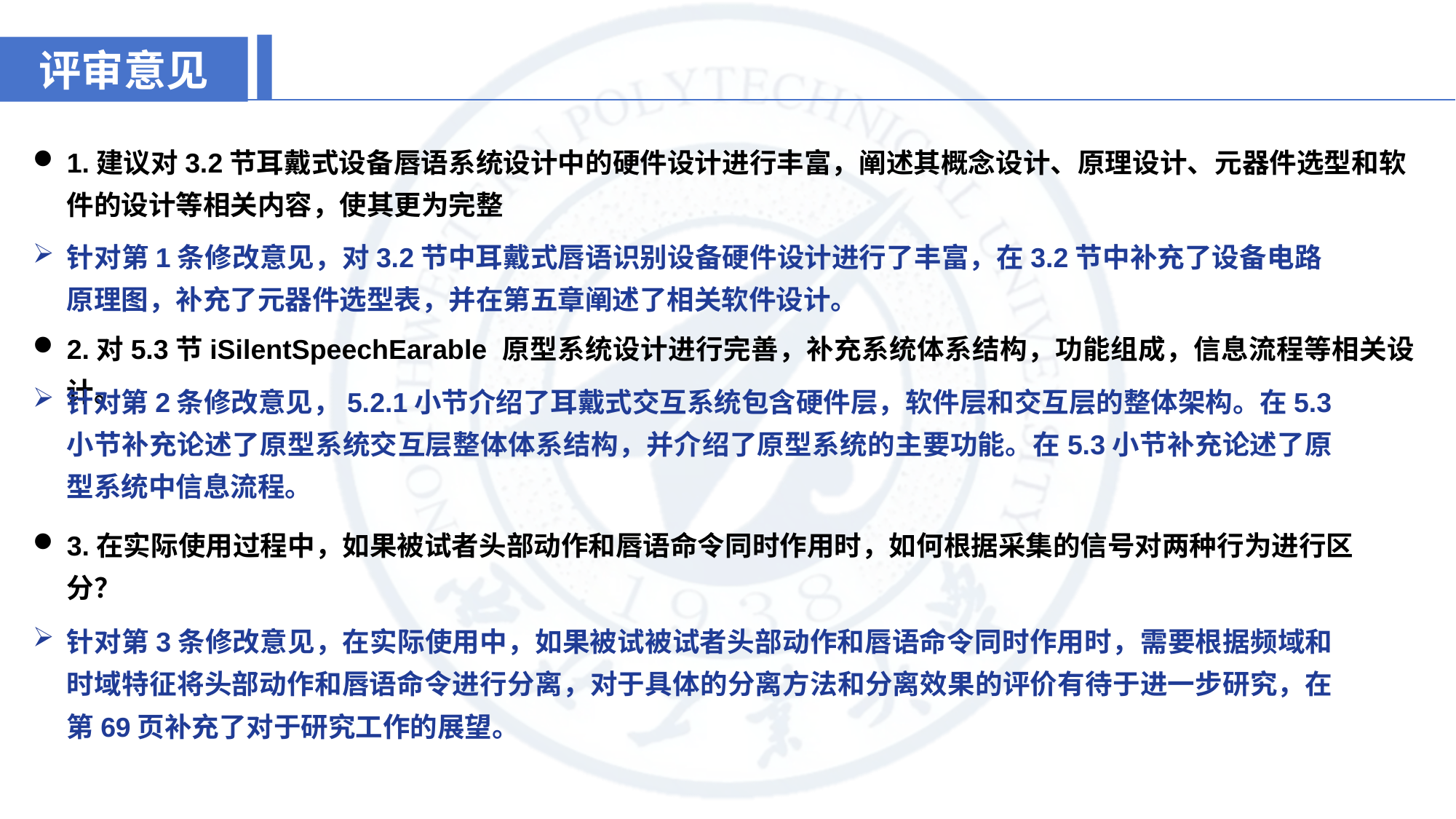

评审意见
1.建议对3.2节耳戴式设备唇语系统设计中的硬件设计进行丰富，阐述其概念设计、原理设计、元器件选型和软件的设计等相关内容，使其更为完整
针对第1条修改意见，对3.2节中耳戴式唇语识别设备硬件设计进行了丰富，在3.2节中补充了设备电路原理图，补充了元器件选型表，并在第五章阐述了相关软件设计。
2.对5.3节iSilentSpeechEarable 原型系统设计进行完善，补充系统体系结构，功能组成，信息流程等相关设计。
针对第2条修改意见，5.2.1小节介绍了耳戴式交互系统包含硬件层，软件层和交互层的整体架构。在5.3小节补充论述了原型系统交互层整体体系结构，并介绍了原型系统的主要功能。在5.3小节补充论述了原型系统中信息流程。
3.在实际使用过程中，如果被试者头部动作和唇语命令同时作用时，如何根据采集的信号对两种行为进行区分？
针对第3条修改意见，在实际使用中，如果被试被试者头部动作和唇语命令同时作用时，需要根据频域和时域特征将头部动作和唇语命令进行分离，对于具体的分离方法和分离效果的评价有待于进一步研究，在第69页补充了对于研究工作的展望。